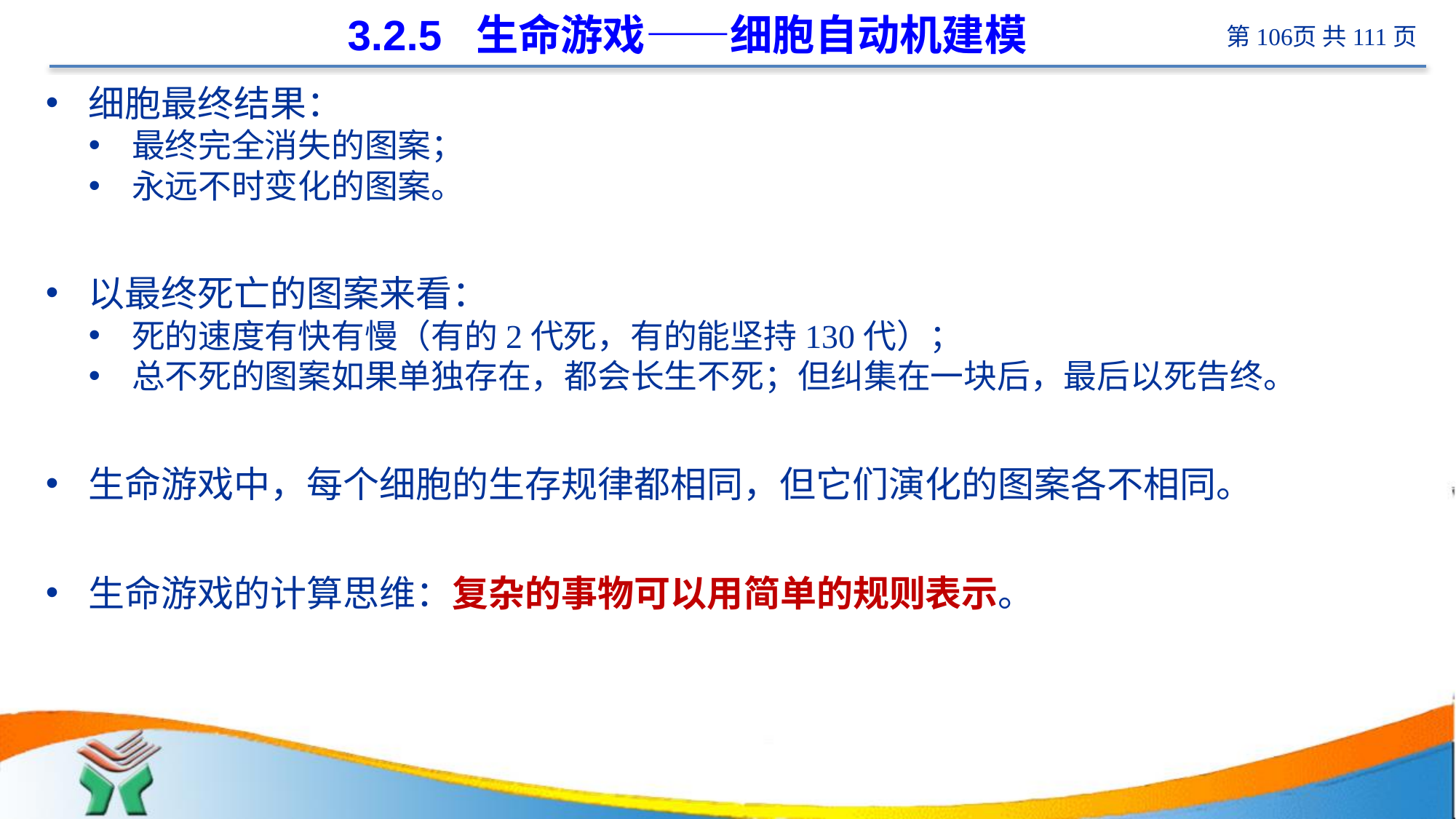

# 3.2.5  生命游戏——细胞自动机建模
细胞最终结果：
最终完全消失的图案；
永远不时变化的图案。

以最终死亡的图案来看：
死的速度有快有慢（有的2代死，有的能坚持130代）；
总不死的图案如果单独存在，都会长生不死；但纠集在一块后，最后以死告终。

生命游戏中，每个细胞的生存规律都相同，但它们演化的图案各不相同。

生命游戏的计算思维：复杂的事物可以用简单的规则表示。